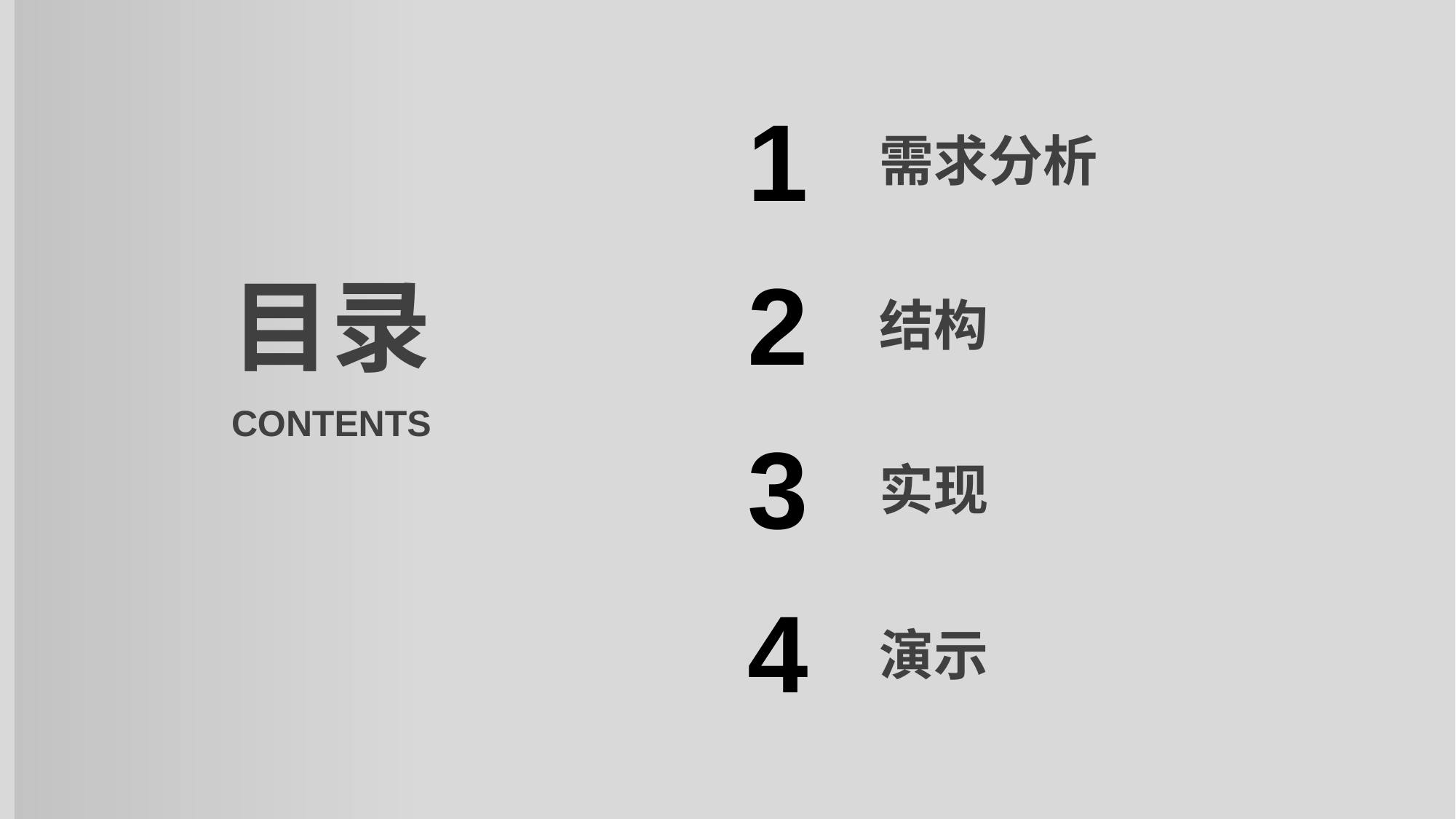

1
需求分析
目录
2
结构
CONTENTS
3
实现
4
演示